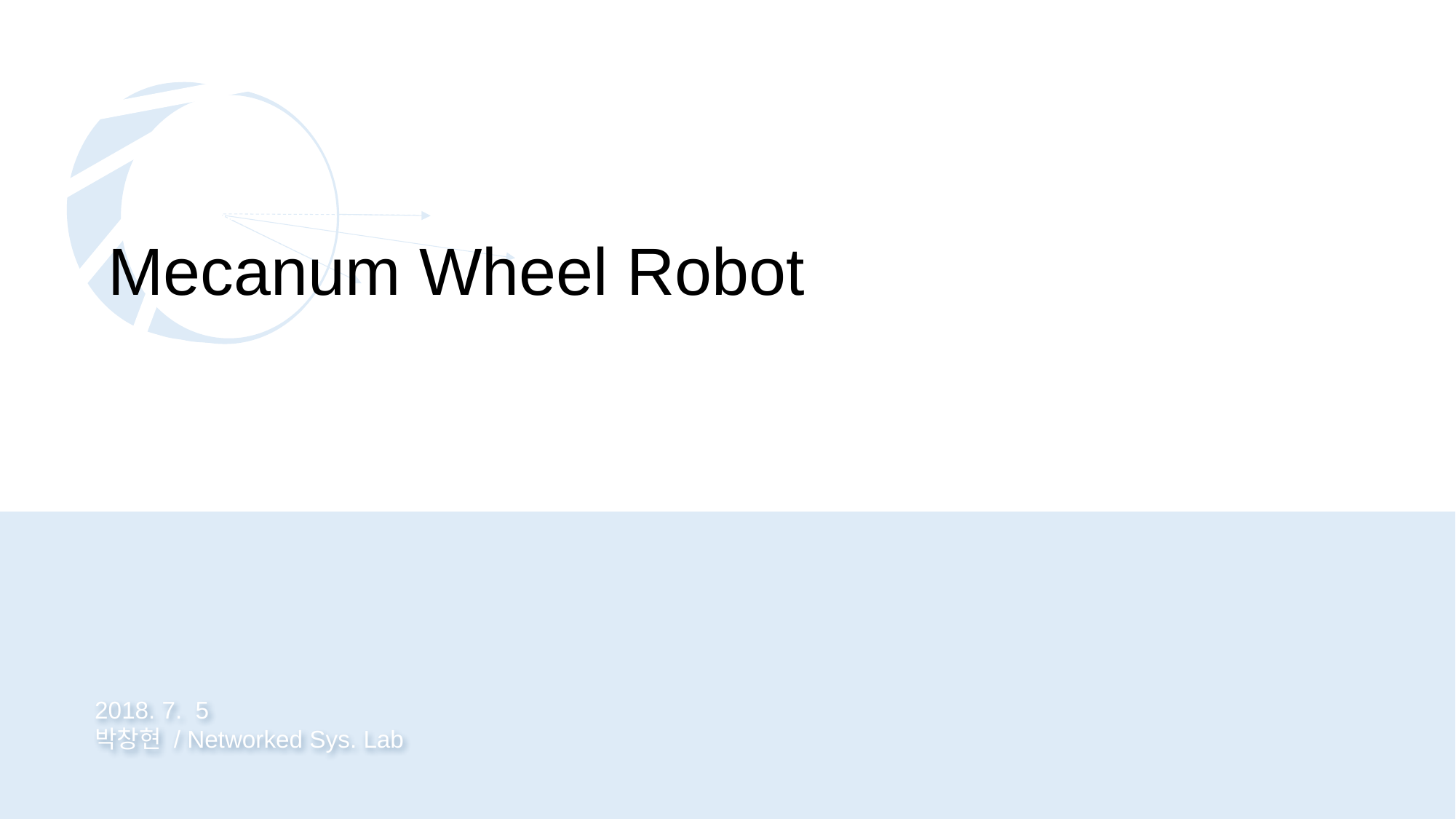

Mecanum Wheel Robot

2018. 7.  5
박창현 / Networked Sys. Lab